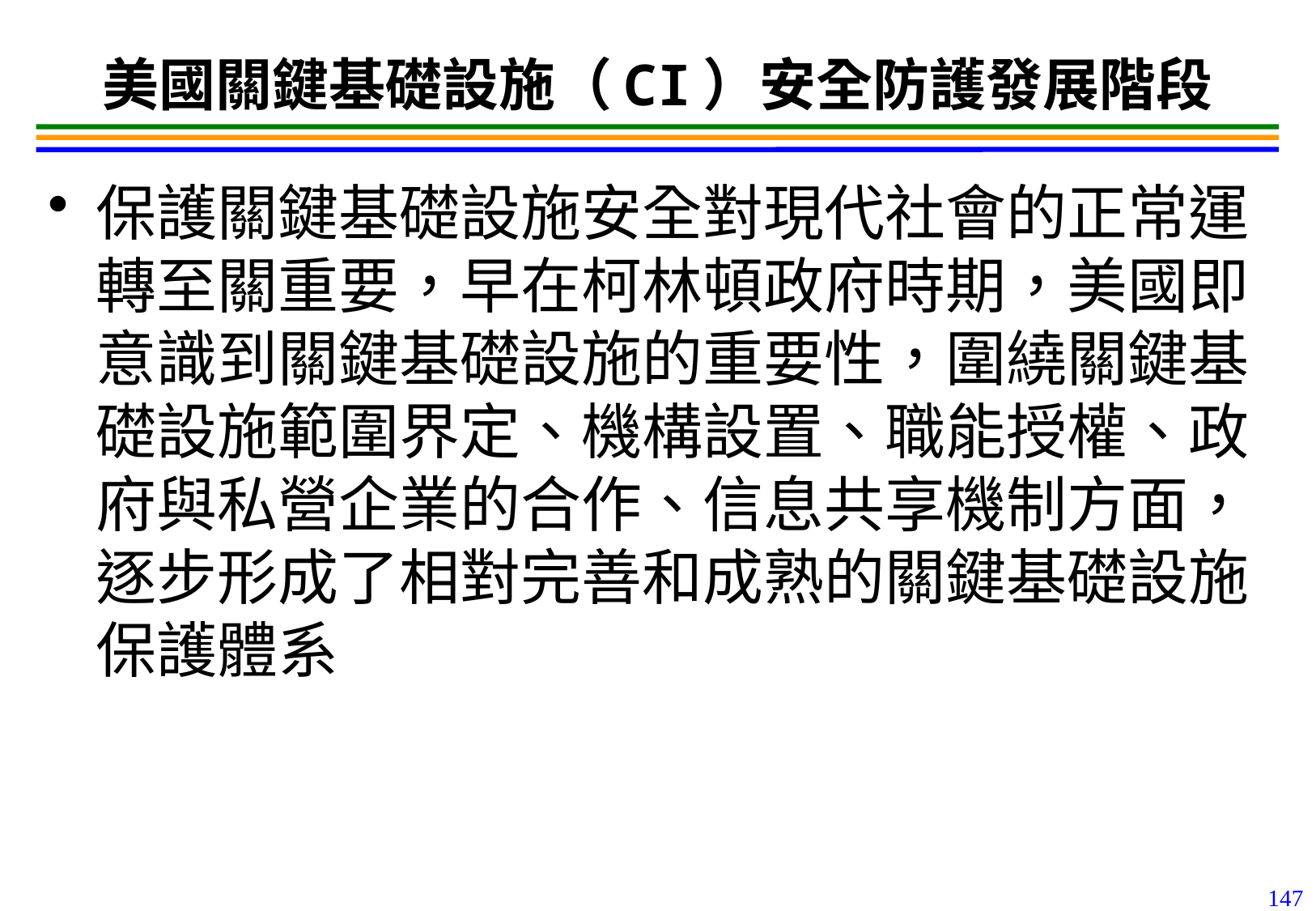

147
# 美國關鍵基礎設施（CI）安全防護發展階段
保護關鍵基礎設施安全對現代社會的正常運轉至關重要，早在柯林頓政府時期，美國即意識到關鍵基礎設施的重要性，圍繞關鍵基礎設施範圍界定、機構設置、職能授權、政府與私營企業的合作、信息共享機制方面，逐步形成了相對完善和成熟的關鍵基礎設施保護體系